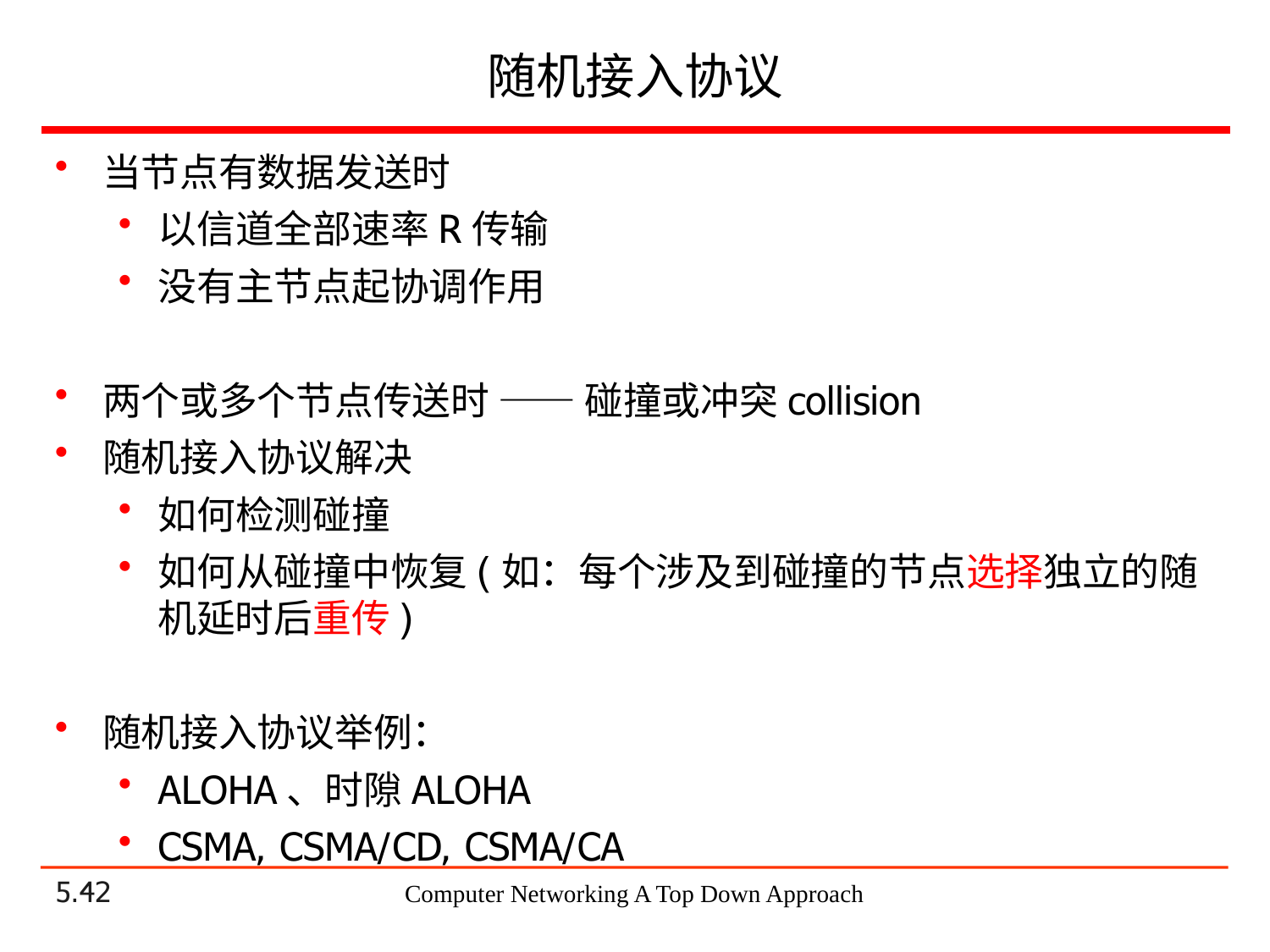

# 随机接入协议
当节点有数据发送时
以信道全部速率R传输
没有主节点起协调作用

两个或多个节点传送时 —— 碰撞或冲突collision
随机接入协议解决
如何检测碰撞
如何从碰撞中恢复(如：每个涉及到碰撞的节点选择独立的随机延时后重传)

随机接入协议举例：
ALOHA、时隙ALOHA
CSMA, CSMA/CD, CSMA/CA